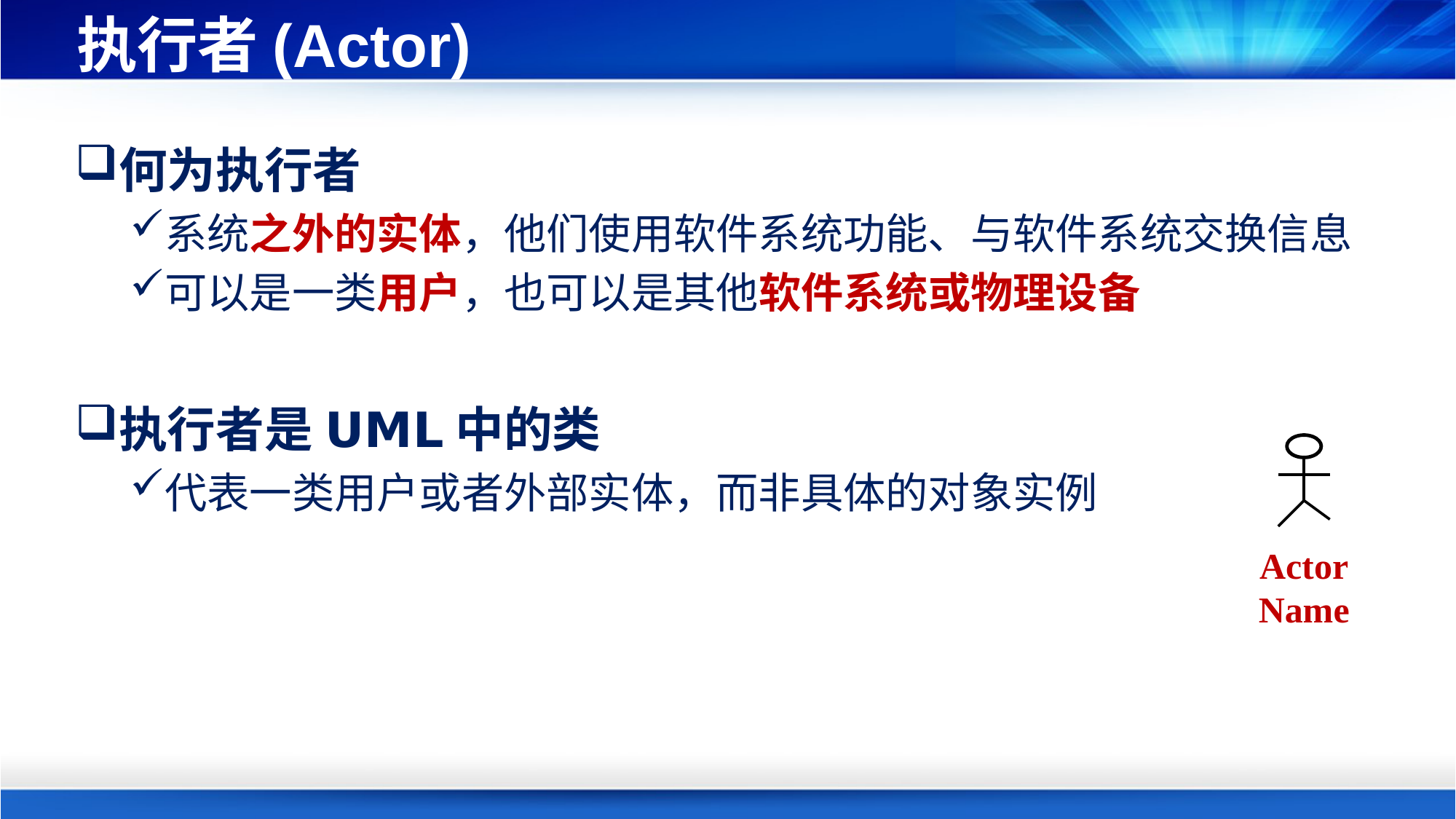

# 执行者(Actor)
何为执行者
系统之外的实体，他们使用软件系统功能、与软件系统交换信息
可以是一类用户，也可以是其他软件系统或物理设备

执行者是UML中的类
代表一类用户或者外部实体，而非具体的对象实例

Actor
Name